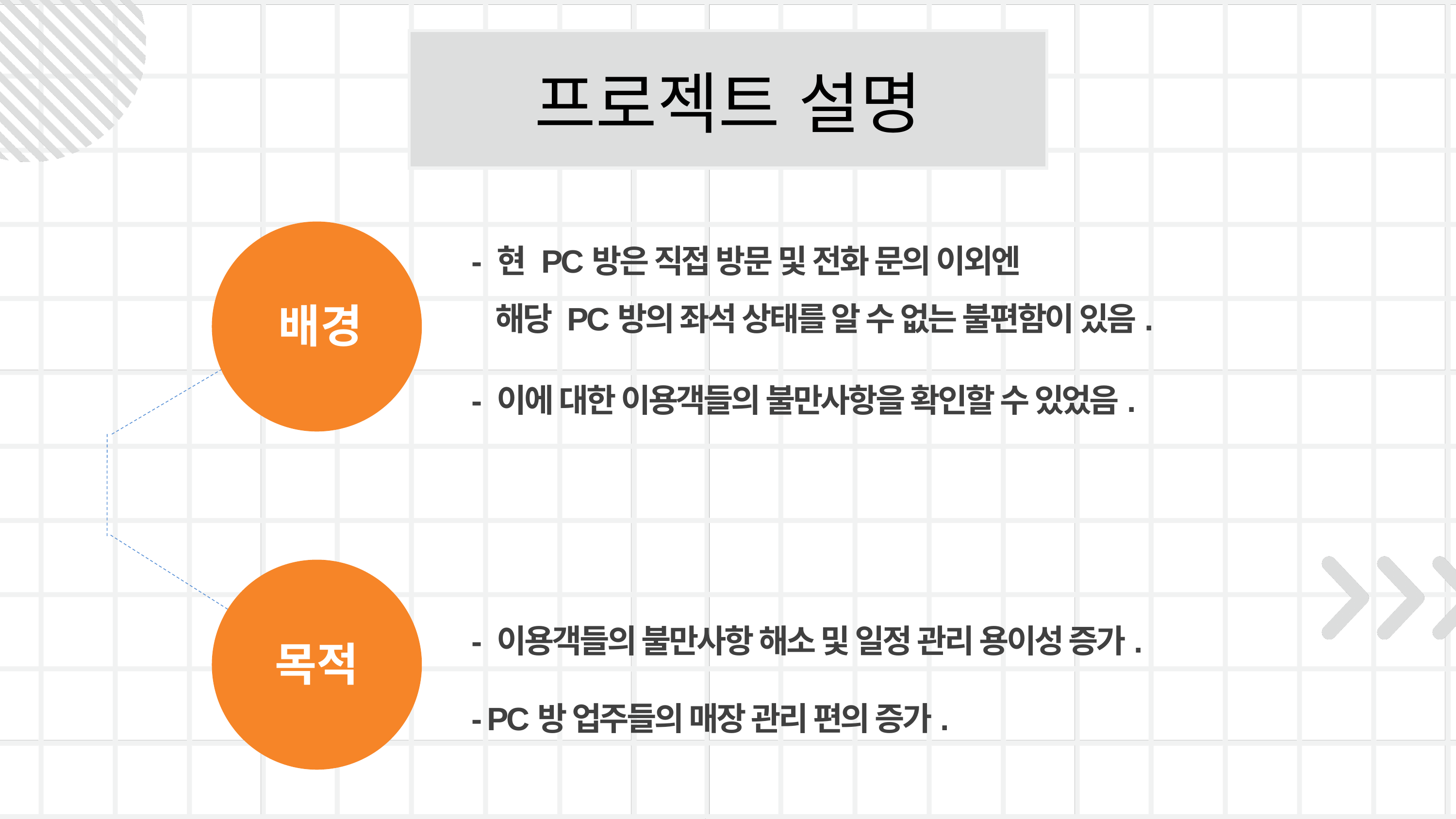

프로젝트 설명
- 현 PC방은 직접 방문 및 전화 문의 이외엔
  해당 PC방의 좌석 상태를 알 수 없는 불편함이 있음.

배경
- 이에 대한 이용객들의 불만사항을 확인할 수 있었음.

- 이용객들의 불만사항 해소 및 일정 관리 용이성 증가.
목적
- PC방 업주들의 매장 관리 편의 증가.